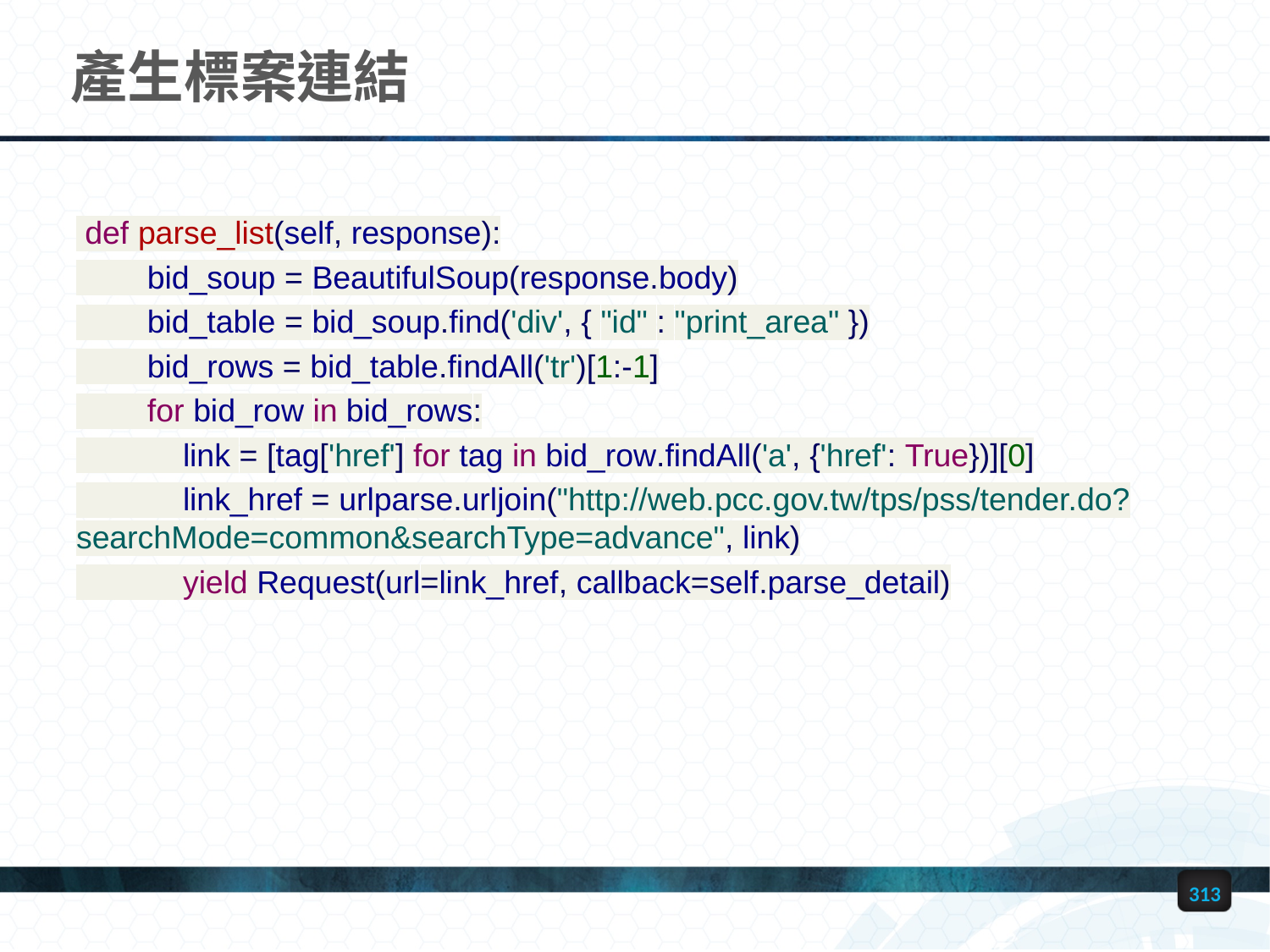

# 產生標案連結
 def parse_list(self, response):
        bid_soup = BeautifulSoup(response.body)
        bid_table = bid_soup.find('div', { "id" : "print_area" })
        bid_rows = bid_table.findAll('tr')[1:-1]
        for bid_row in bid_rows:
            link = [tag['href'] for tag in bid_row.findAll('a', {'href': True})][0]
            link_href = urlparse.urljoin("http://web.pcc.gov.tw/tps/pss/tender.do?searchMode=common&searchType=advance", link)
            yield Request(url=link_href, callback=self.parse_detail)
313